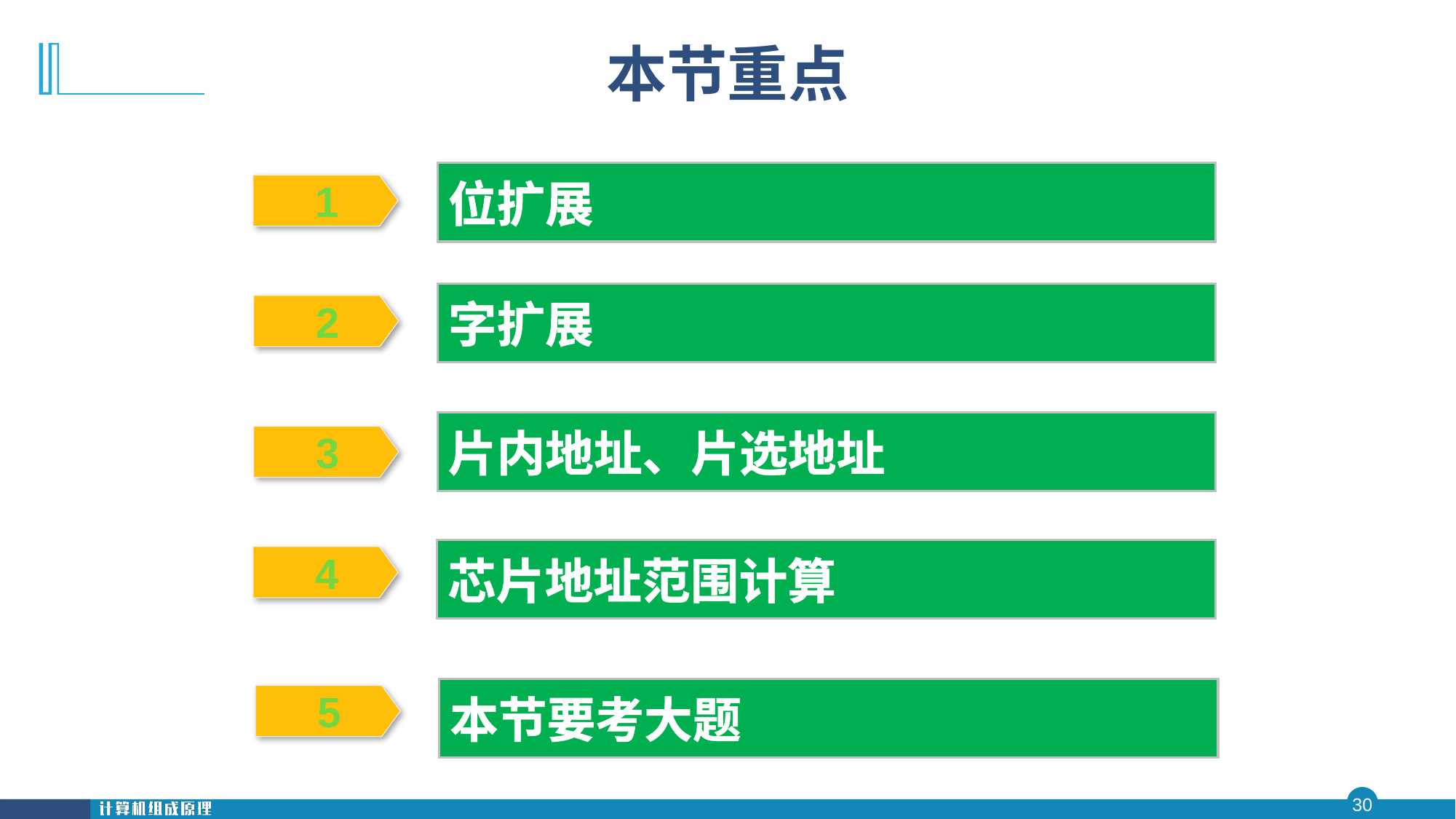

# 本节重点
位扩展
 1
字扩展
 2
片内地址、片选地址
 3
芯片地址范围计算
 4
本节要考大题
 5